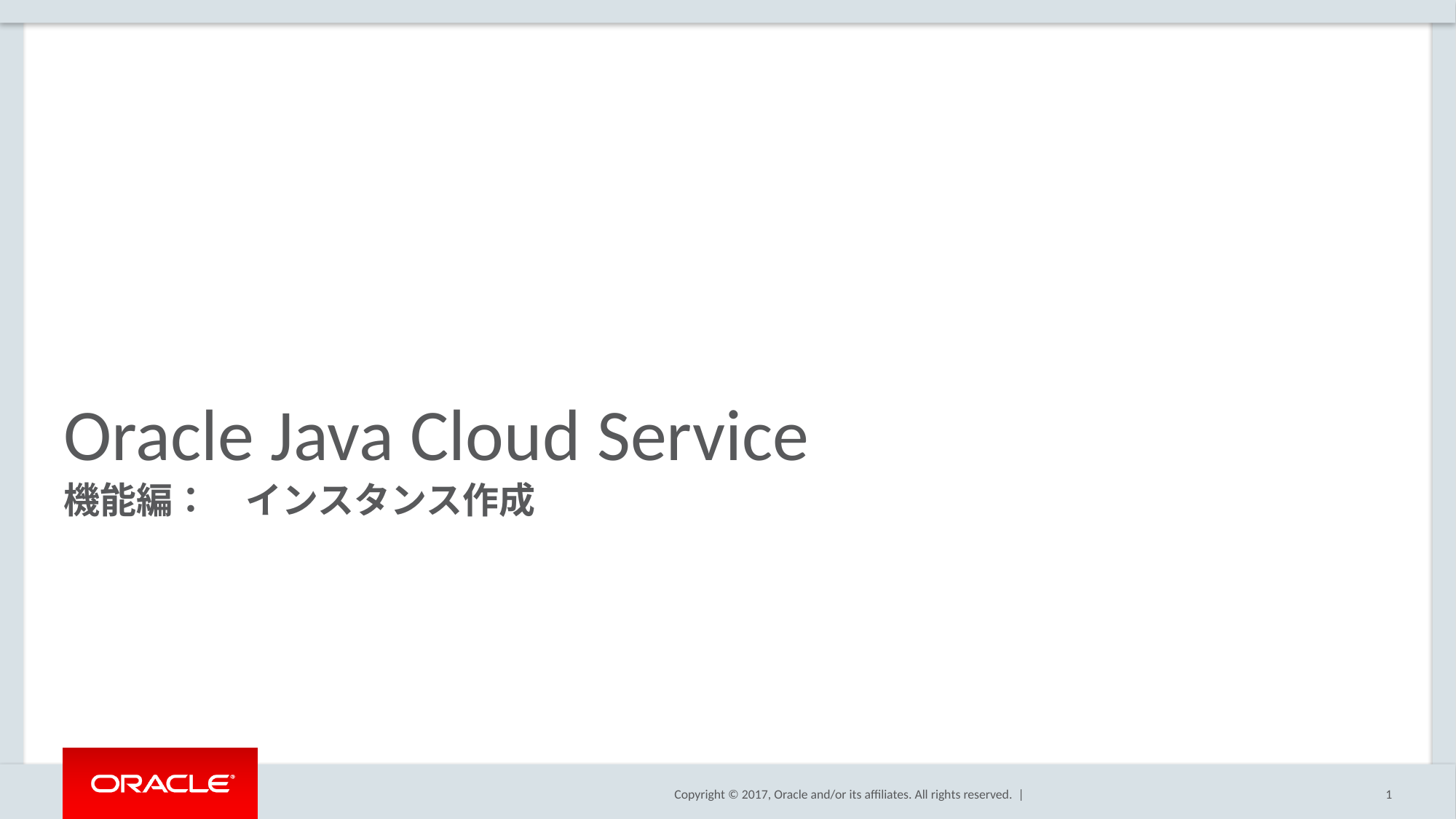

# Oracle Java Cloud Service
機能編：　インスタンス作成
1